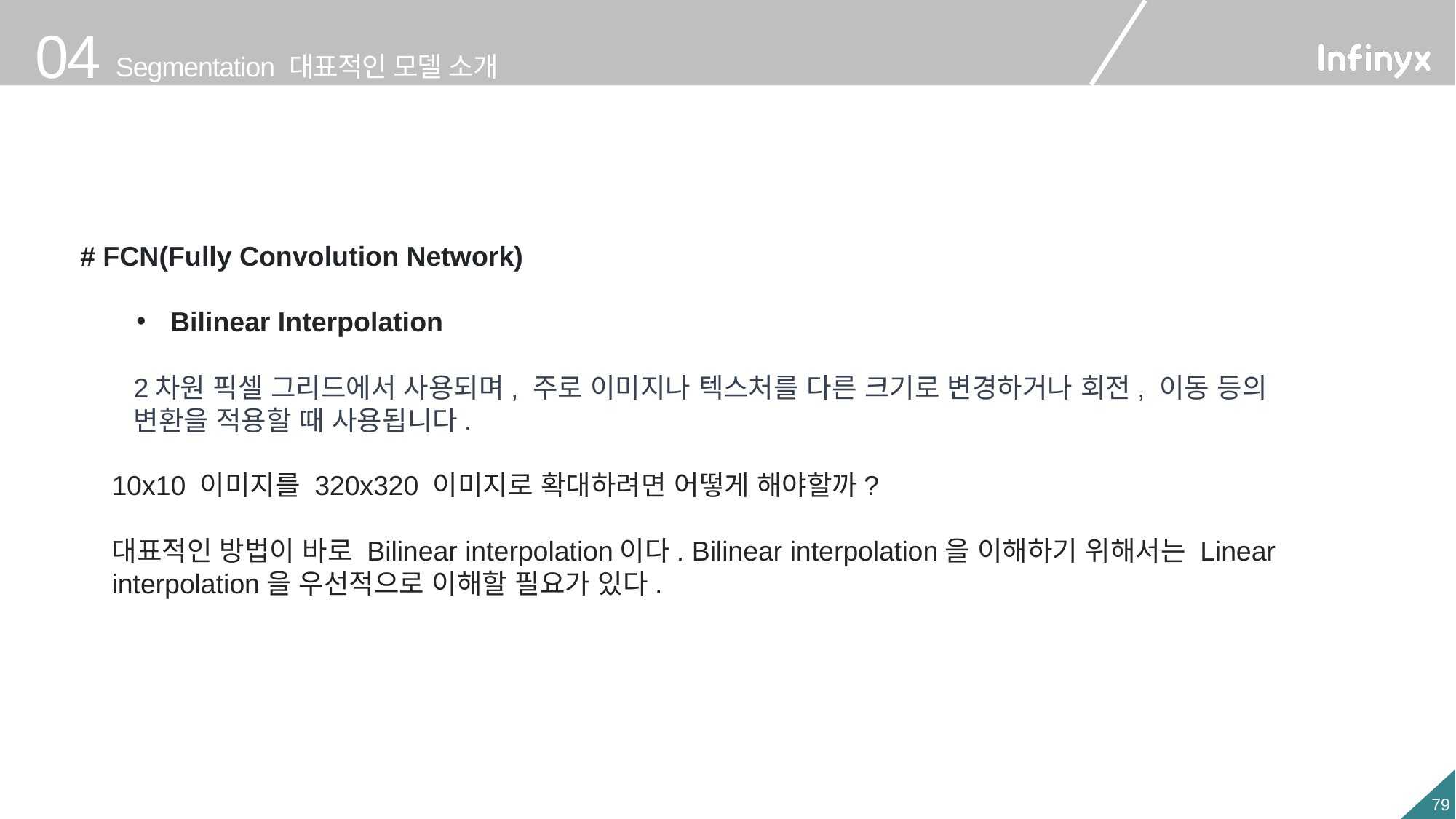

# FCN(Fully Convolution Network)
Bilinear Interpolation
2차원 픽셀 그리드에서 사용되며, 주로 이미지나 텍스처를 다른 크기로 변경하거나 회전, 이동 등의 변환을 적용할 때 사용됩니다.
10x10 이미지를 320x320 이미지로 확대하려면 어떻게 해야할까?

대표적인 방법이 바로 Bilinear interpolation이다. Bilinear interpolation을 이해하기 위해서는 Linear interpolation을 우선적으로 이해할 필요가 있다.